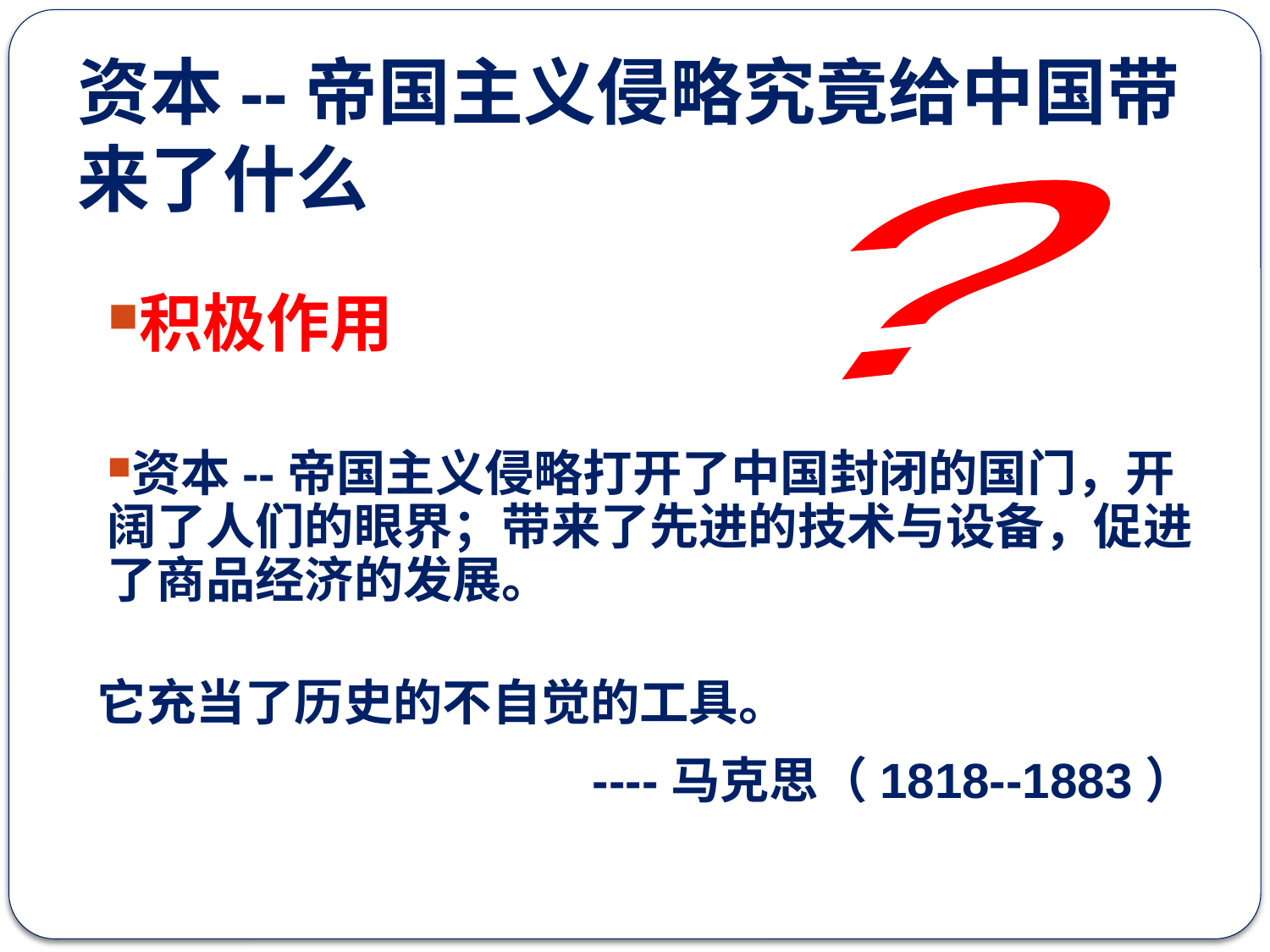

# 资本--帝国主义侵略究竟给中国带来了什么
?
积极作用
资本--帝国主义侵略打开了中国封闭的国门，开阔了人们的眼界；带来了先进的技术与设备，促进了商品经济的发展。
它充当了历史的不自觉的工具。
                                    ----马克思（1818--1883）